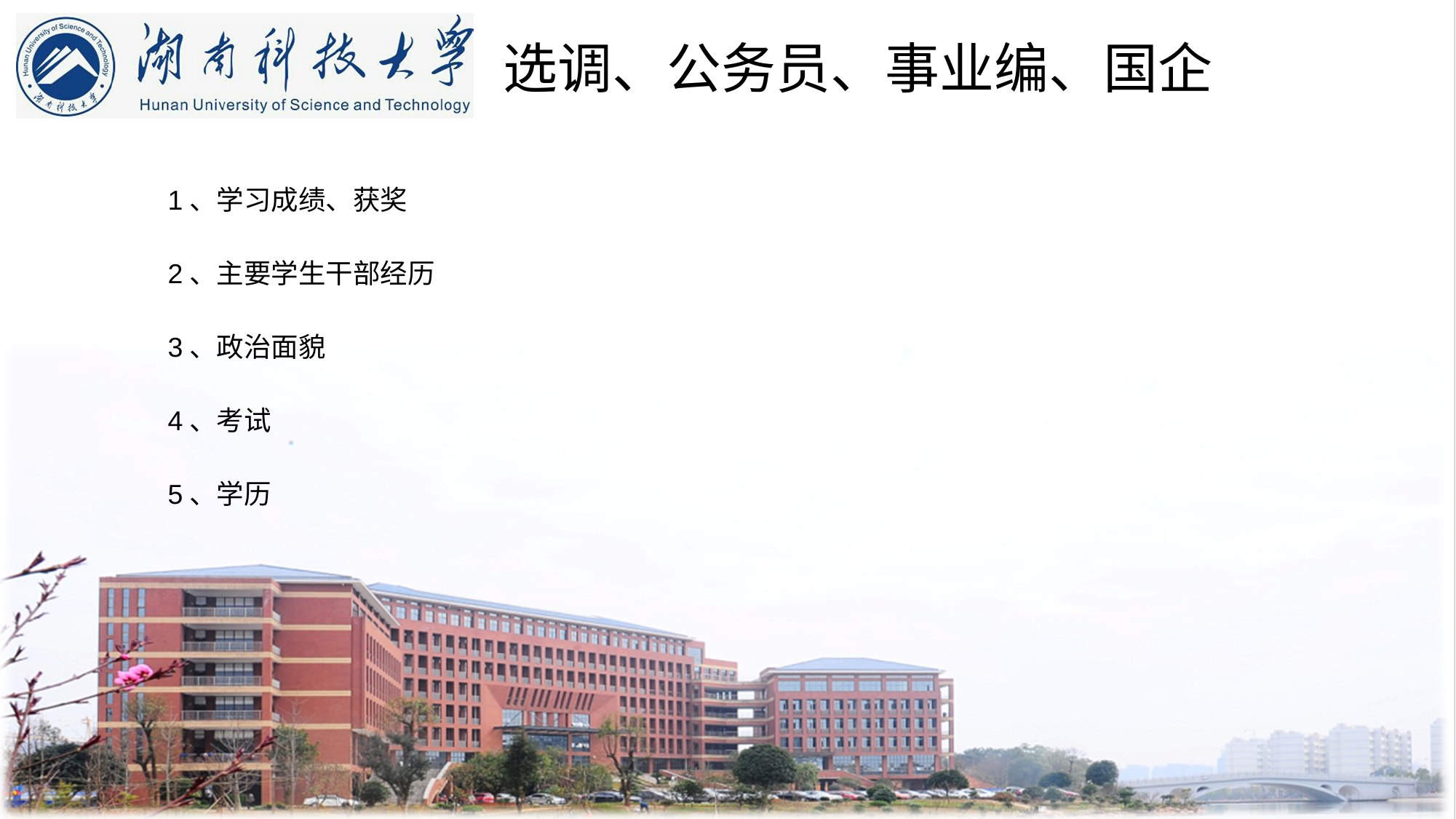

选调、公务员、事业编、国企
1、学习成绩、获奖
2、主要学生干部经历
3、政治面貌
4、考试
5、学历